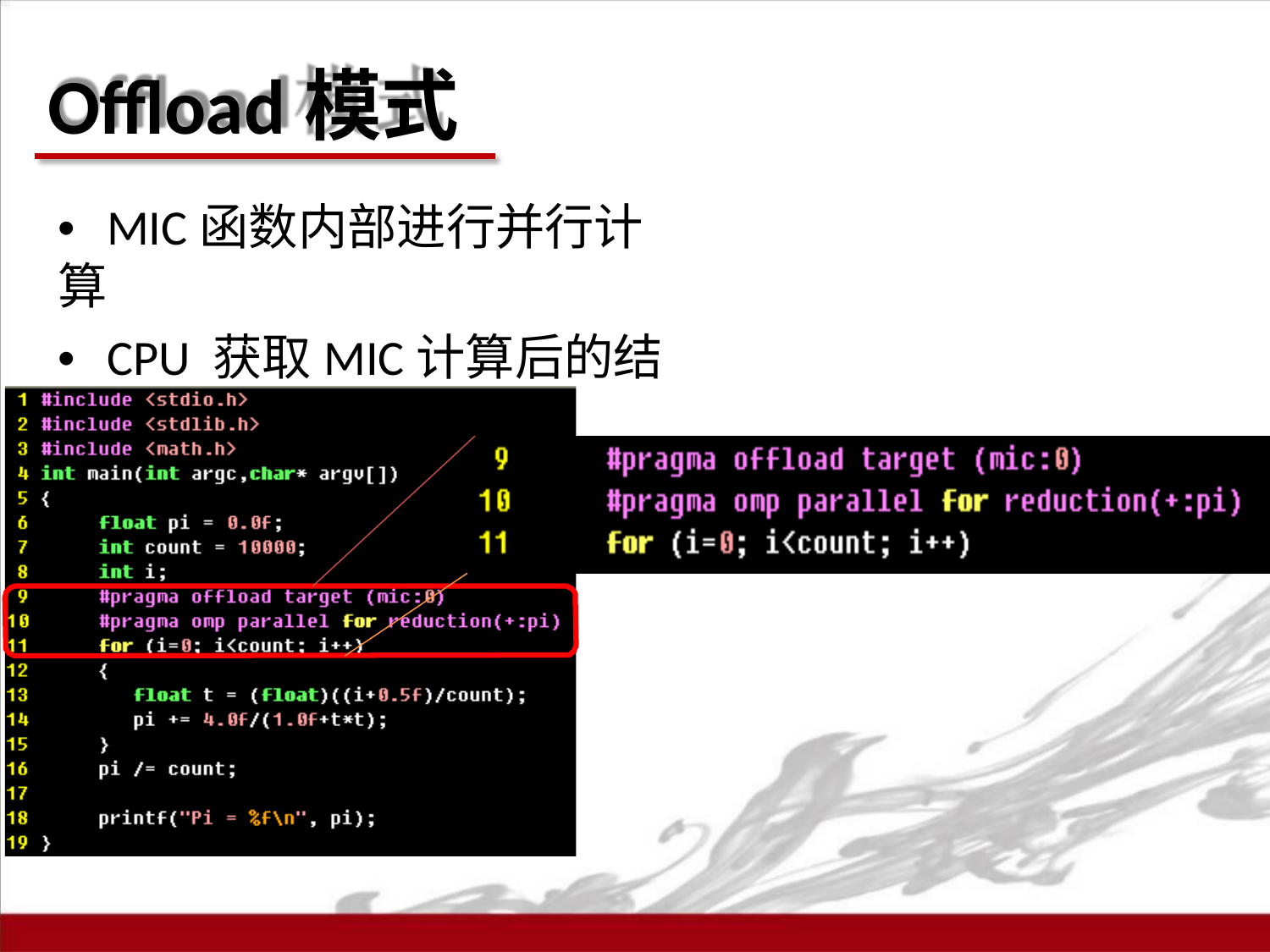

# Offload模式

•	MIC函数内部进行并行计算
•	CPU 获取MIC计算后的结果

42